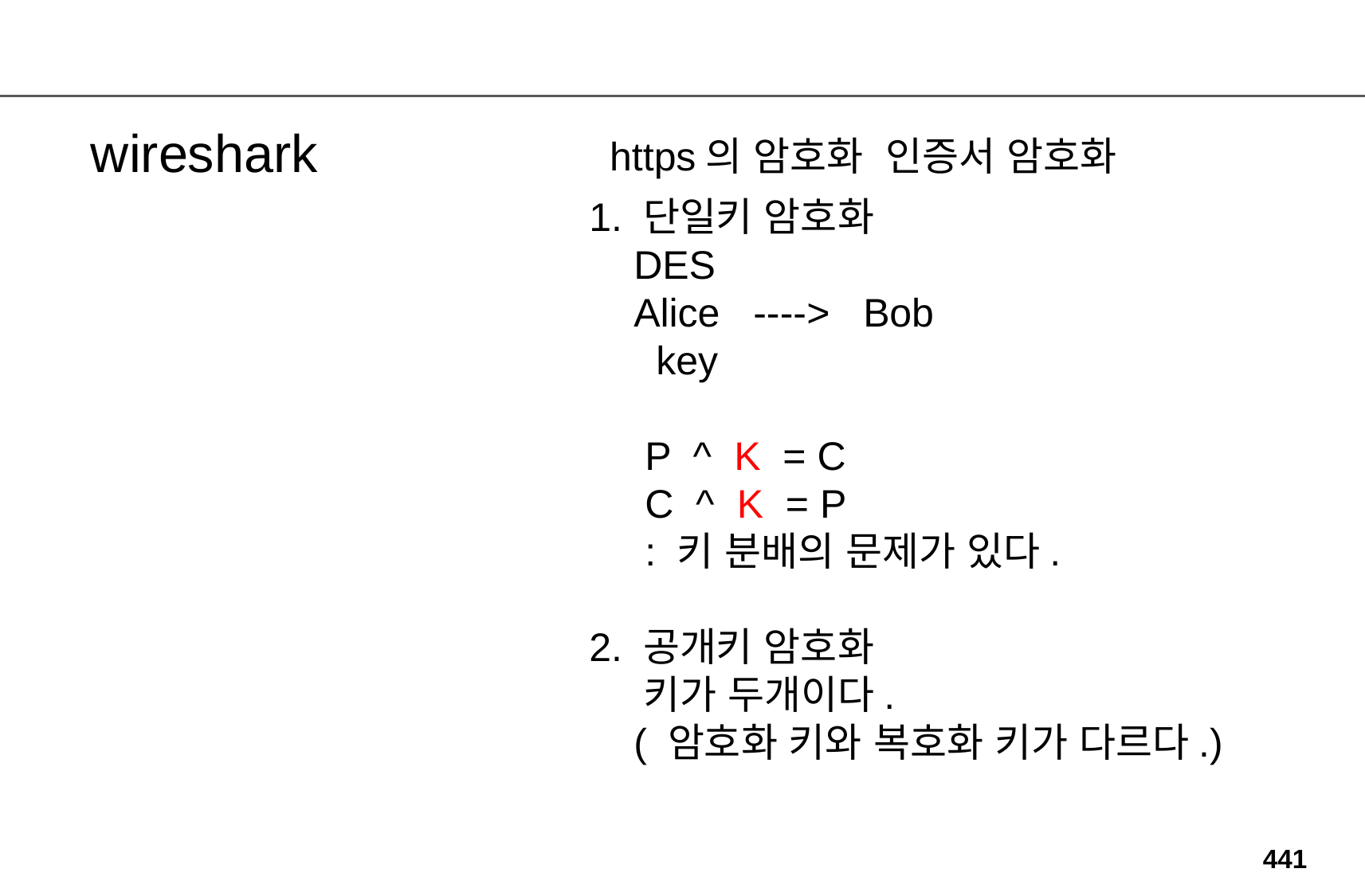

wireshark
https의 암호화  인증서 암호화
1. 단일키 암호화
    DES
    Alice   ---->   Bob
      key

     P  ^  K  = C
     C  ^  K  = P
     : 키 분배의 문제가 있다.

2. 공개키 암호화
    키가 두개이다.
    ( 암호화 키와 복호화 키가 다르다.)